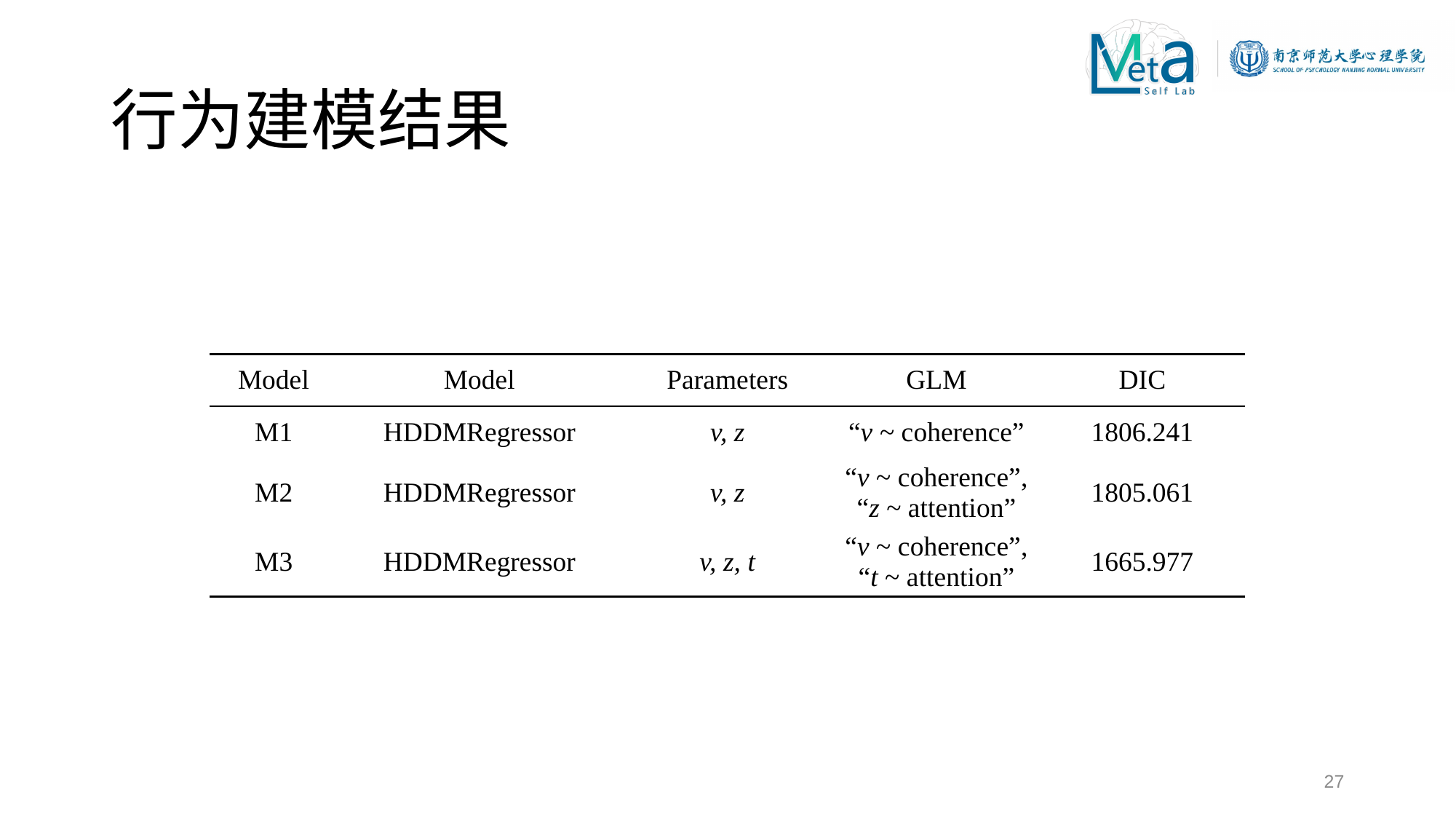

# 行为建模结果
| Model | Model | Parameters | GLM | DIC |
| --- | --- | --- | --- | --- |
| M1 | HDDMRegressor | v, z | “v ~ coherence” | 1806.241 |
| M2 | HDDMRegressor | v, z | “v ~ coherence”, “z ~ attention” | 1805.061 |
| M3 | HDDMRegressor | v, z, t | “v ~ coherence”, “t ~ attention” | 1665.977 |
27